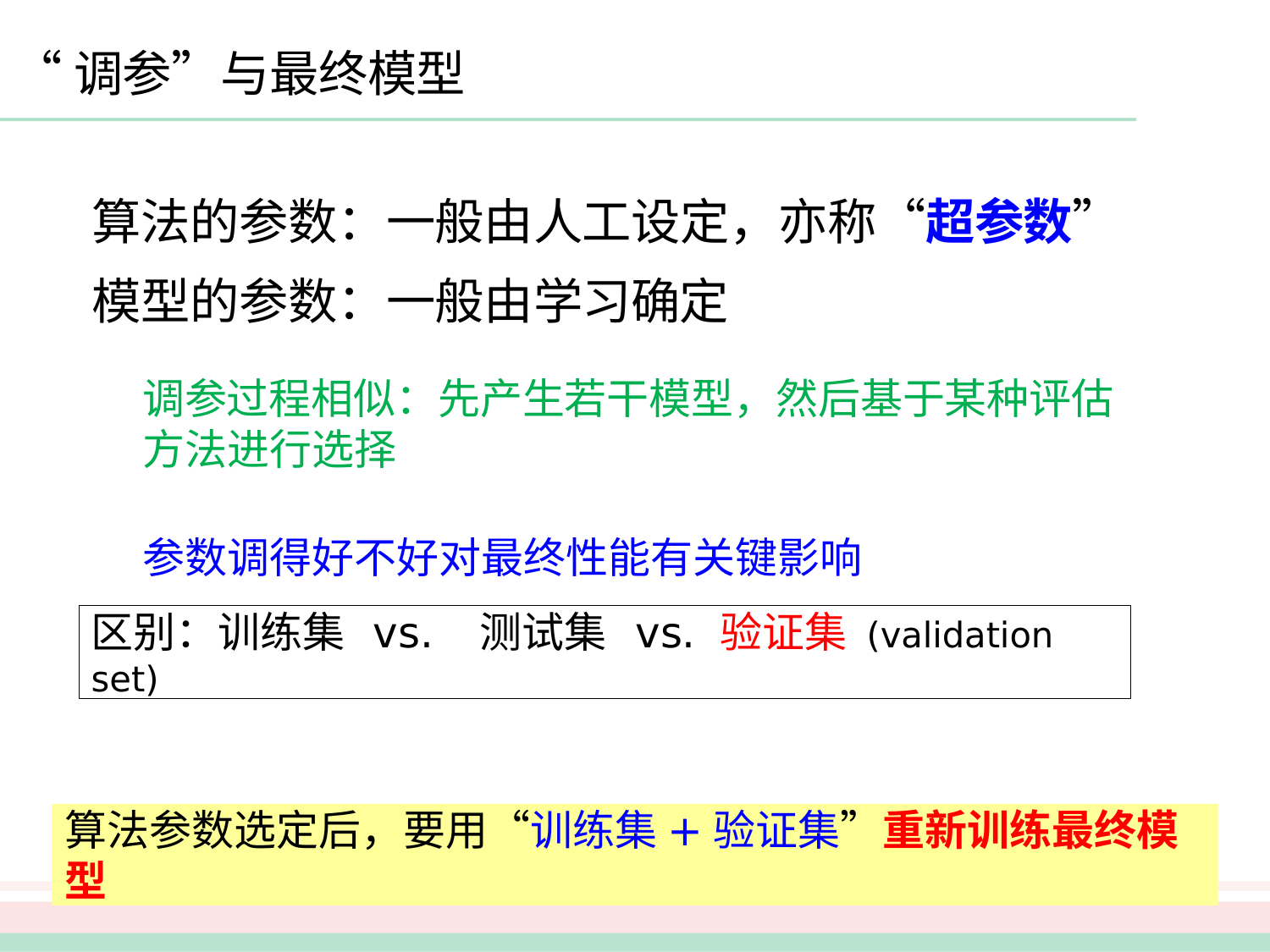

# “调参”与最终模型
算法的参数：一般由人工设定，亦称“超参数” 模型的参数：一般由学习确定
调参过程相似：先产生若干模型，然后基于某种评估
方法进行选择

参数调得好不好对最终性能有关键影响
区别：训练集 vs.	测试集 vs. 验证集 (validation set)
算法参数选定后，要用“训练集+验证集”重新训练最终模型